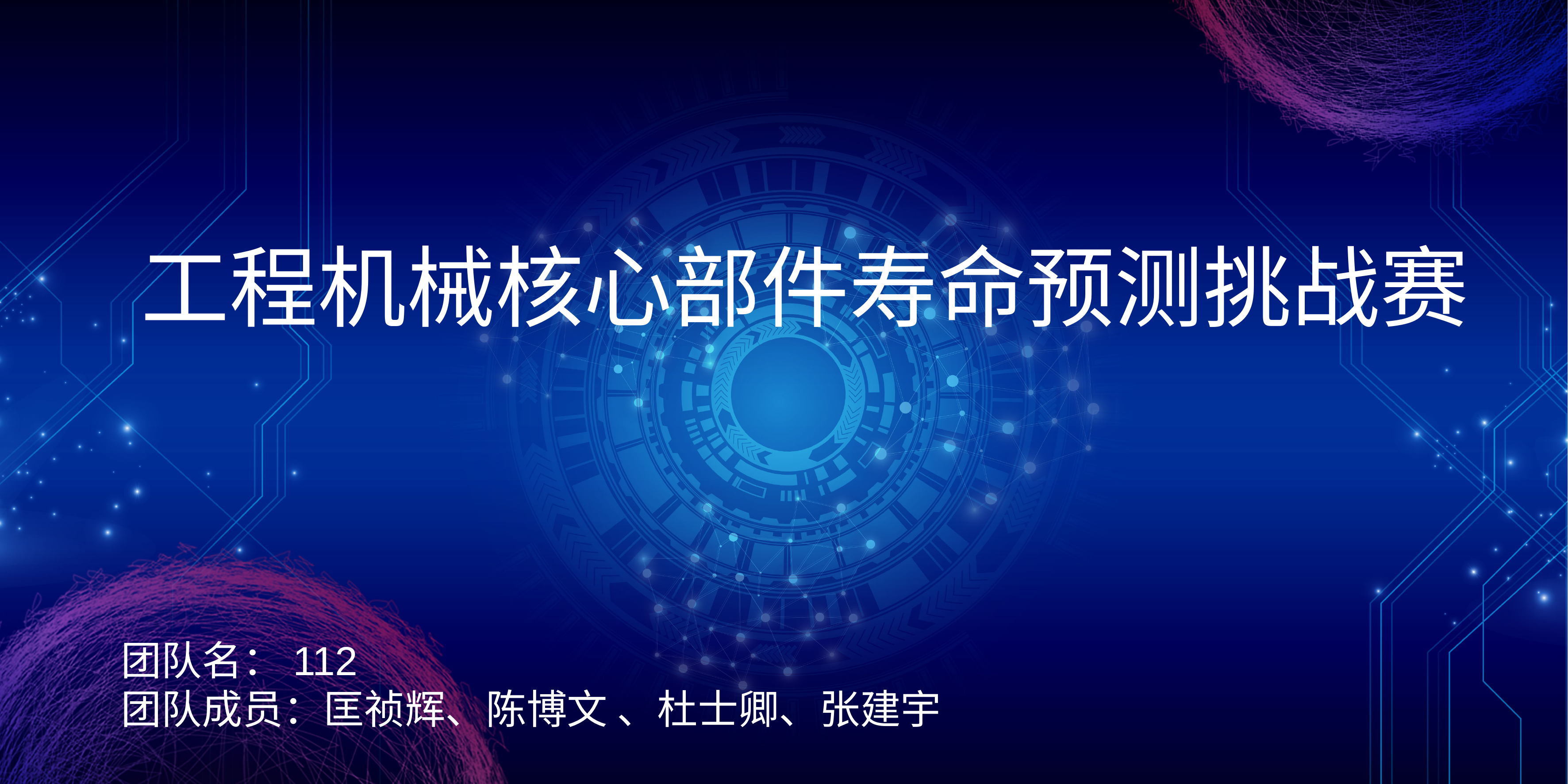

工程机械核心部件寿命预测挑战赛
团队名：112
团队成员：匡祯辉、陈博文 、杜士卿、张建宇